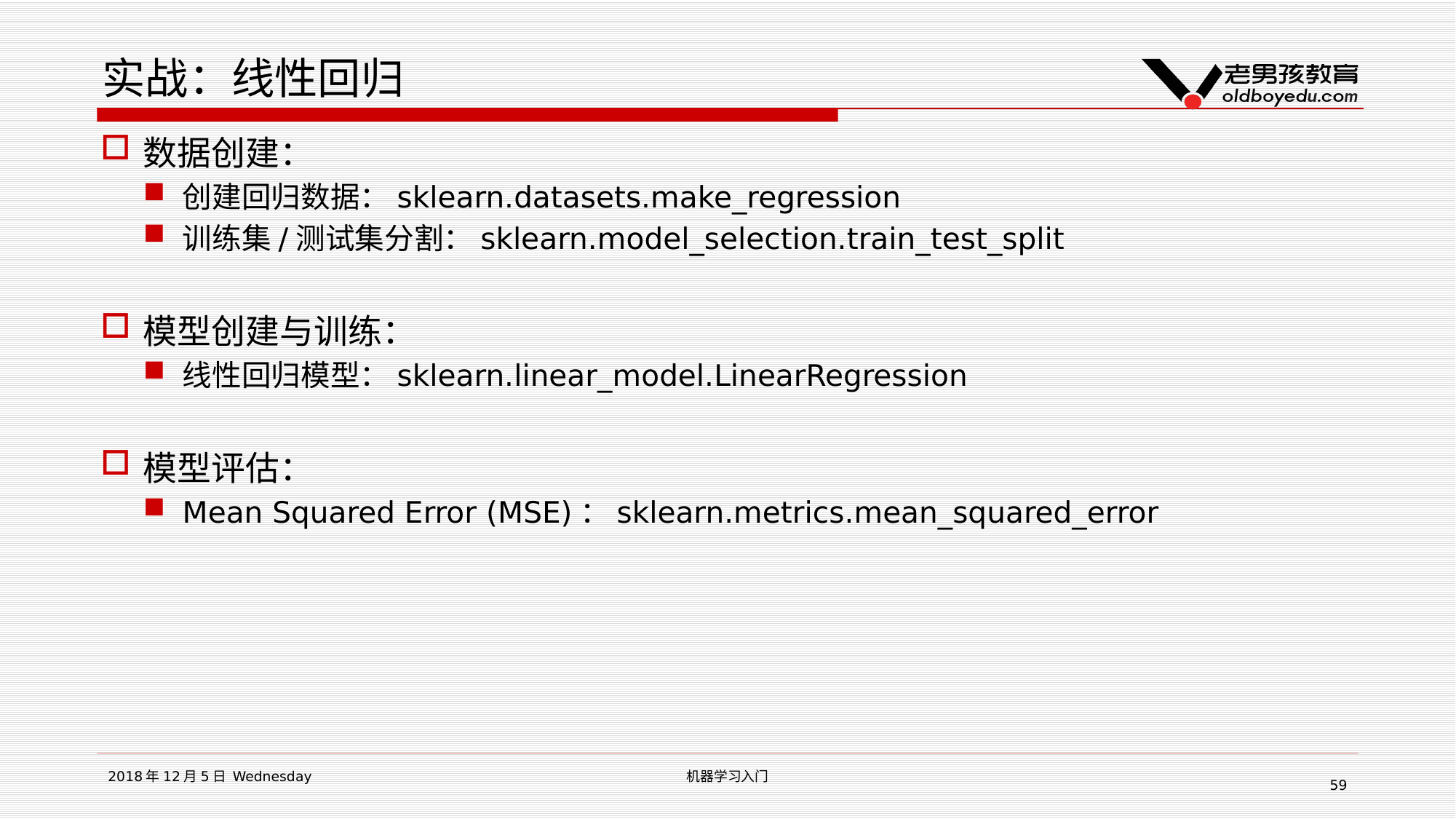

# 实战：线性回归
数据创建：
创建回归数据：sklearn.datasets.make_regression
训练集/测试集分割：sklearn.model_selection.train_test_split

模型创建与训练：
线性回归模型：sklearn.linear_model.LinearRegression

模型评估：
Mean Squared Error (MSE)：sklearn.metrics.mean_squared_error

2018年12月5日 Wednesday
机器学习入门
59